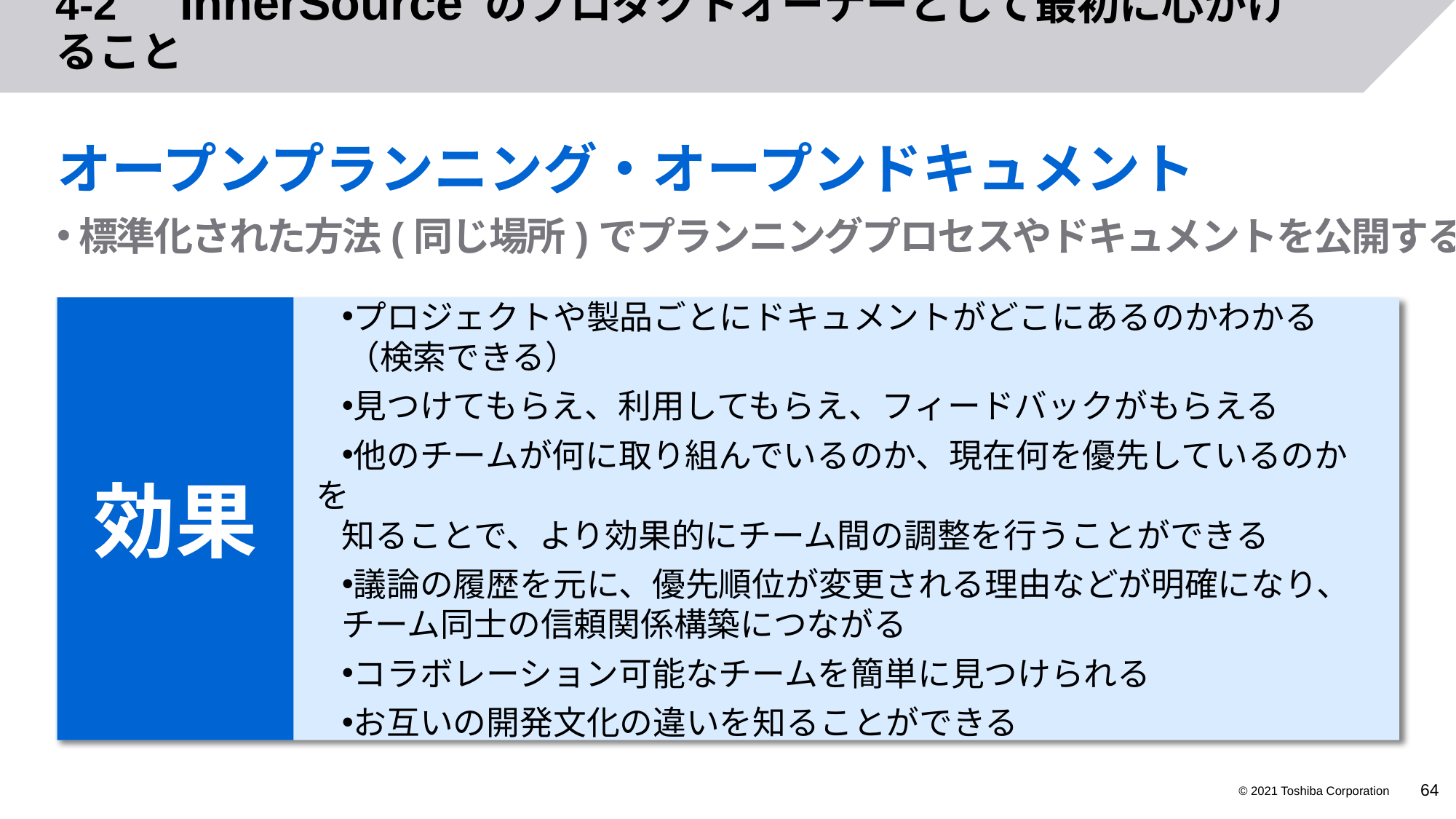

# 4-2　InnerSource のプロダクトオーナーとして最初に心がけること
オープンプランニング・オープンドキュメント
標準化された方法(同じ場所)でプランニングプロセスやドキュメントを公開すること

効果
プロジェクトや製品ごとにドキュメントがどこにあるのかわかる
   （検索できる）
見つけてもらえ、利用してもらえ、フィードバックがもらえる
他のチームが何に取り組んでいるのか、現在何を優先しているのかを
知ることで、より効果的にチーム間の調整を行うことができる
議論の履歴を元に、優先順位が変更される理由などが明確になり、
チーム同士の信頼関係構築につながる
コラボレーション可能なチームを簡単に見つけられる
お互いの開発文化の違いを知ることができる